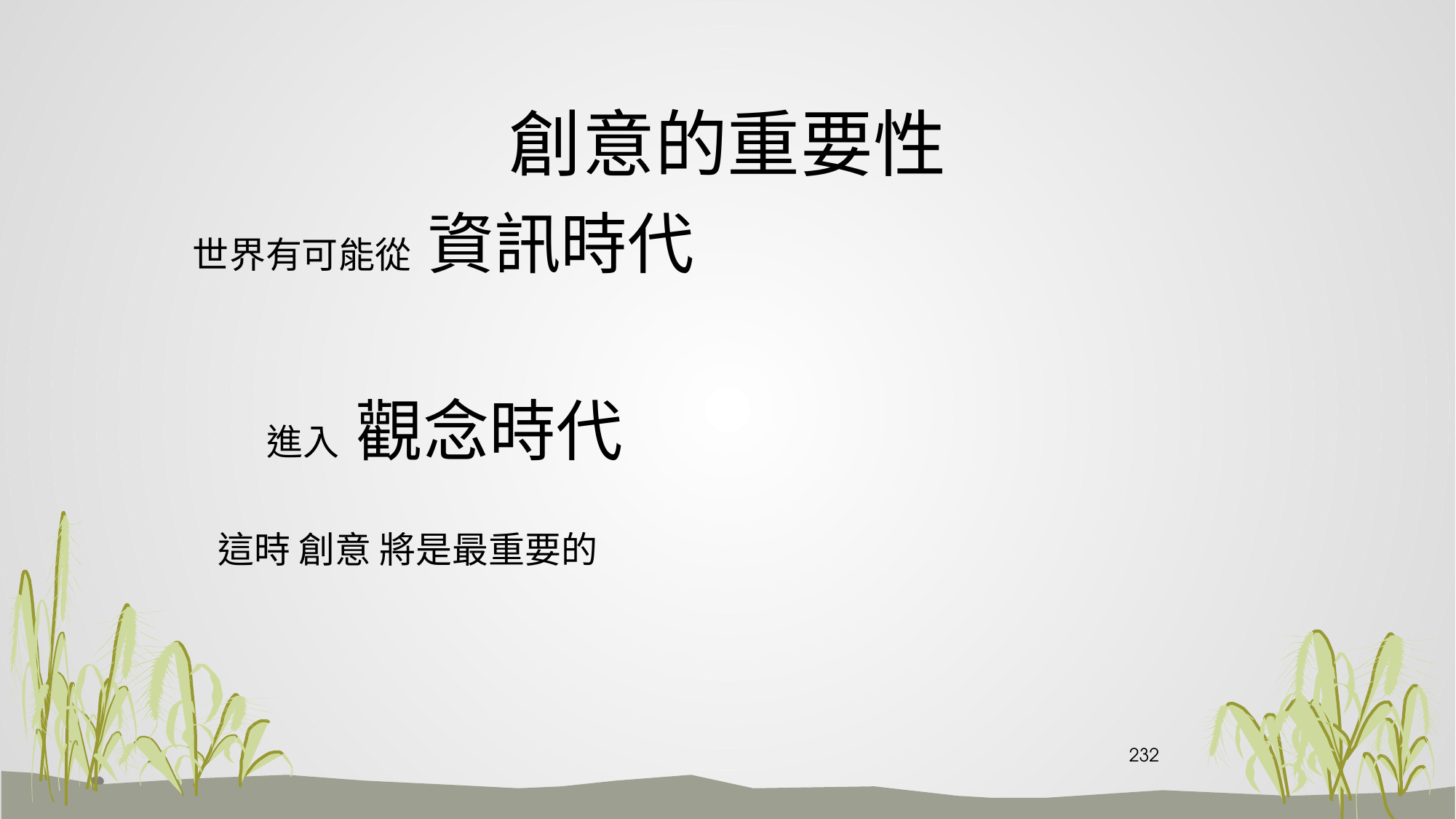

# 創意的重要性
世界有可能從  資訊時代

        進入  觀念時代

  這時 創意 將是最重要的
232